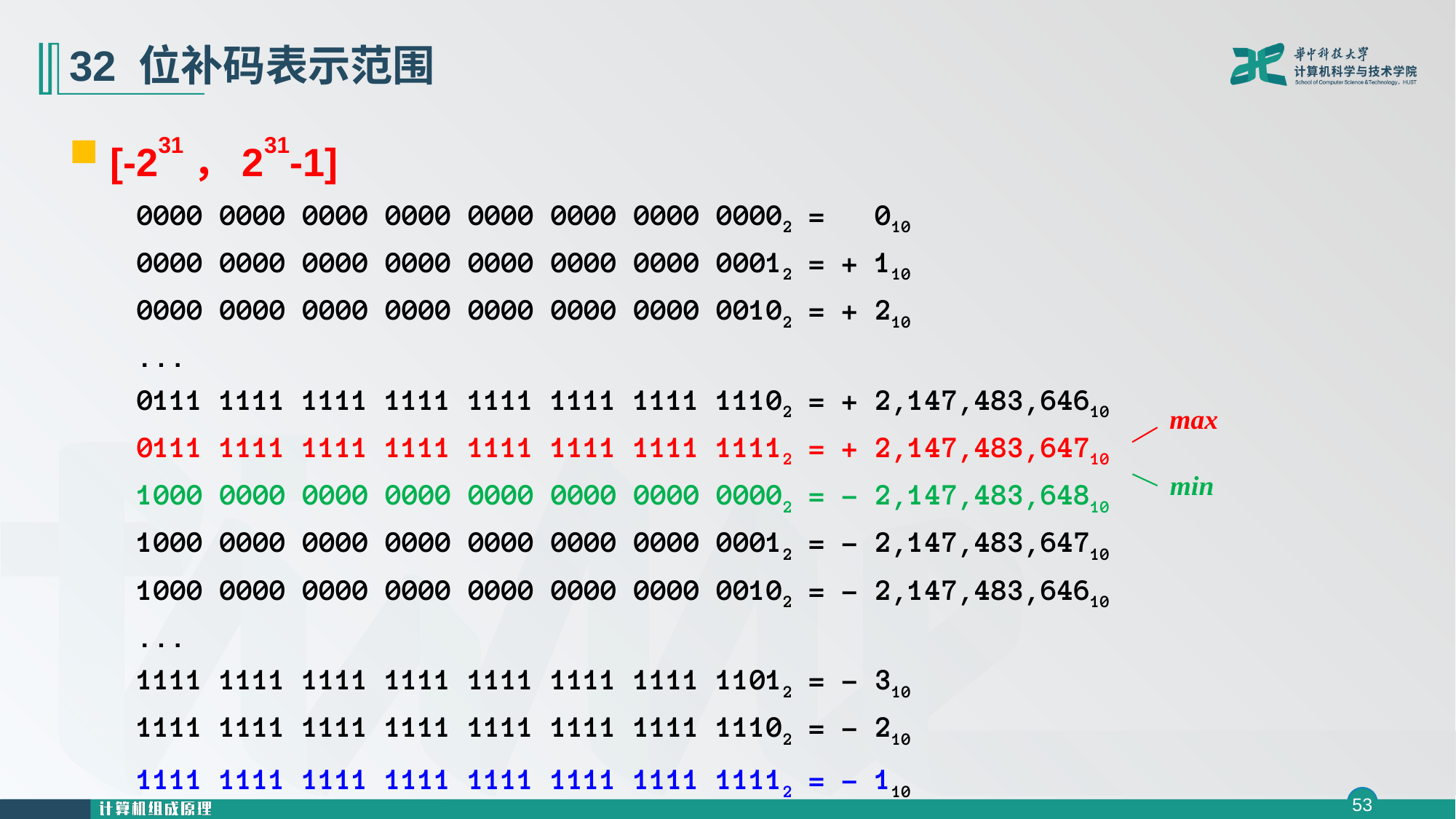

# 32 位补码表示范围
[-231，231-1]

0000 0000 0000 0000 0000 0000 0000 00002 =   010
0000 0000 0000 0000 0000 0000 0000 00012 = + 110
0000 0000 0000 0000 0000 0000 0000 00102 = + 210
...
0111 1111 1111 1111 1111 1111 1111 11102 = + 2,147,483,64610
0111 1111 1111 1111 1111 1111 1111 11112 = + 2,147,483,64710
1000 0000 0000 0000 0000 0000 0000 00002 = – 2,147,483,64810
1000 0000 0000 0000 0000 0000 0000 00012 = – 2,147,483,64710
1000 0000 0000 0000 0000 0000 0000 00102 = – 2,147,483,64610
...
1111 1111 1111 1111 1111 1111 1111 11012 = – 310
1111 1111 1111 1111 1111 1111 1111 11102 = – 210
1111 1111 1111 1111 1111 1111 1111 11112 = – 110
max

min